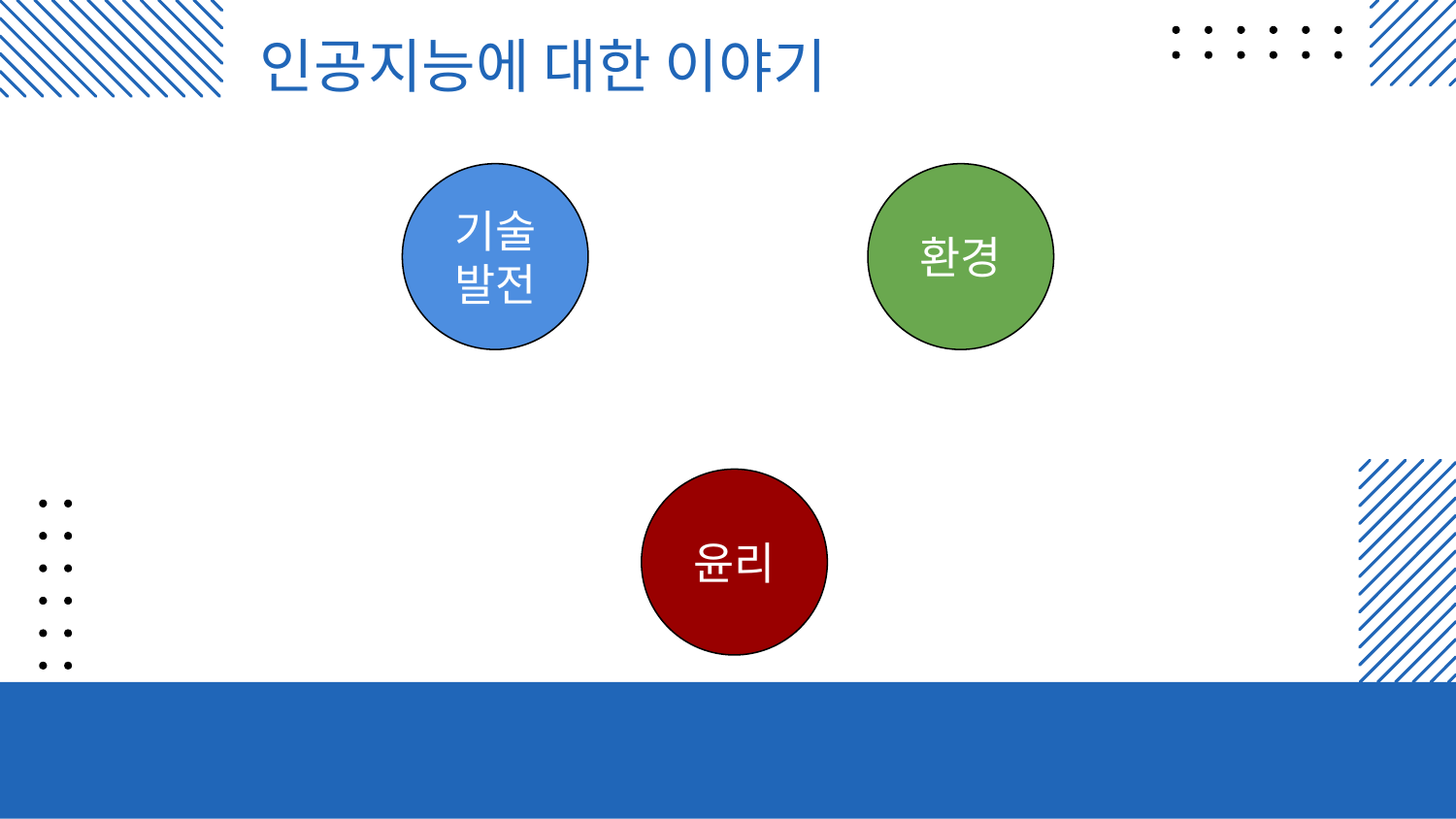

# 인공지능에 대한 이야기
기술 발전
환경
윤리